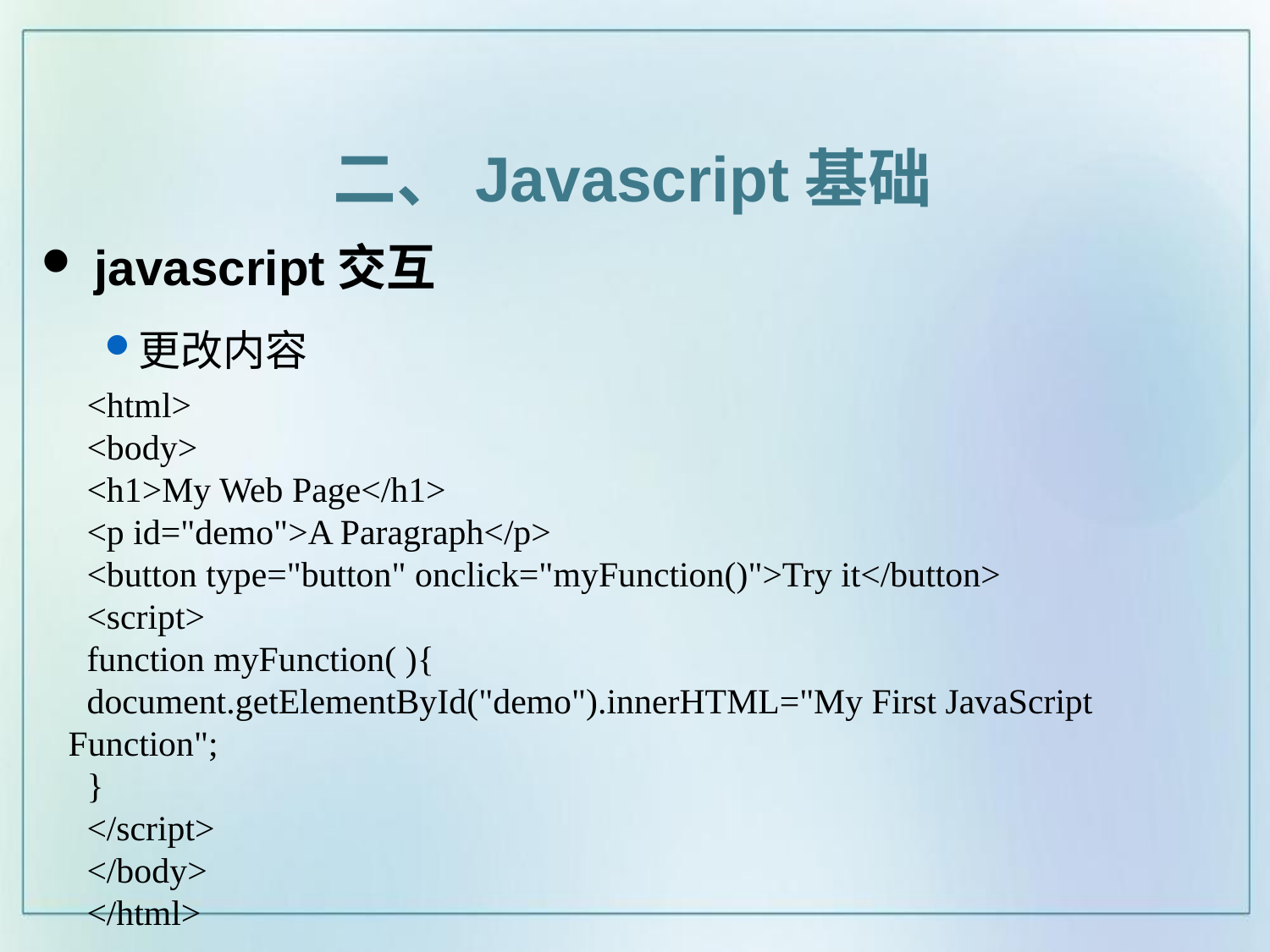

二、Javascript基础
 javascript交互
更改内容

<html>
<body>
<h1>My Web Page</h1>
<p id="demo">A Paragraph</p>
<button type="button" onclick="myFunction()">Try it</button>
<script>
function myFunction( ){
document.getElementById("demo").innerHTML="My First JavaScript Function";
}
</script>
</body>
</html>